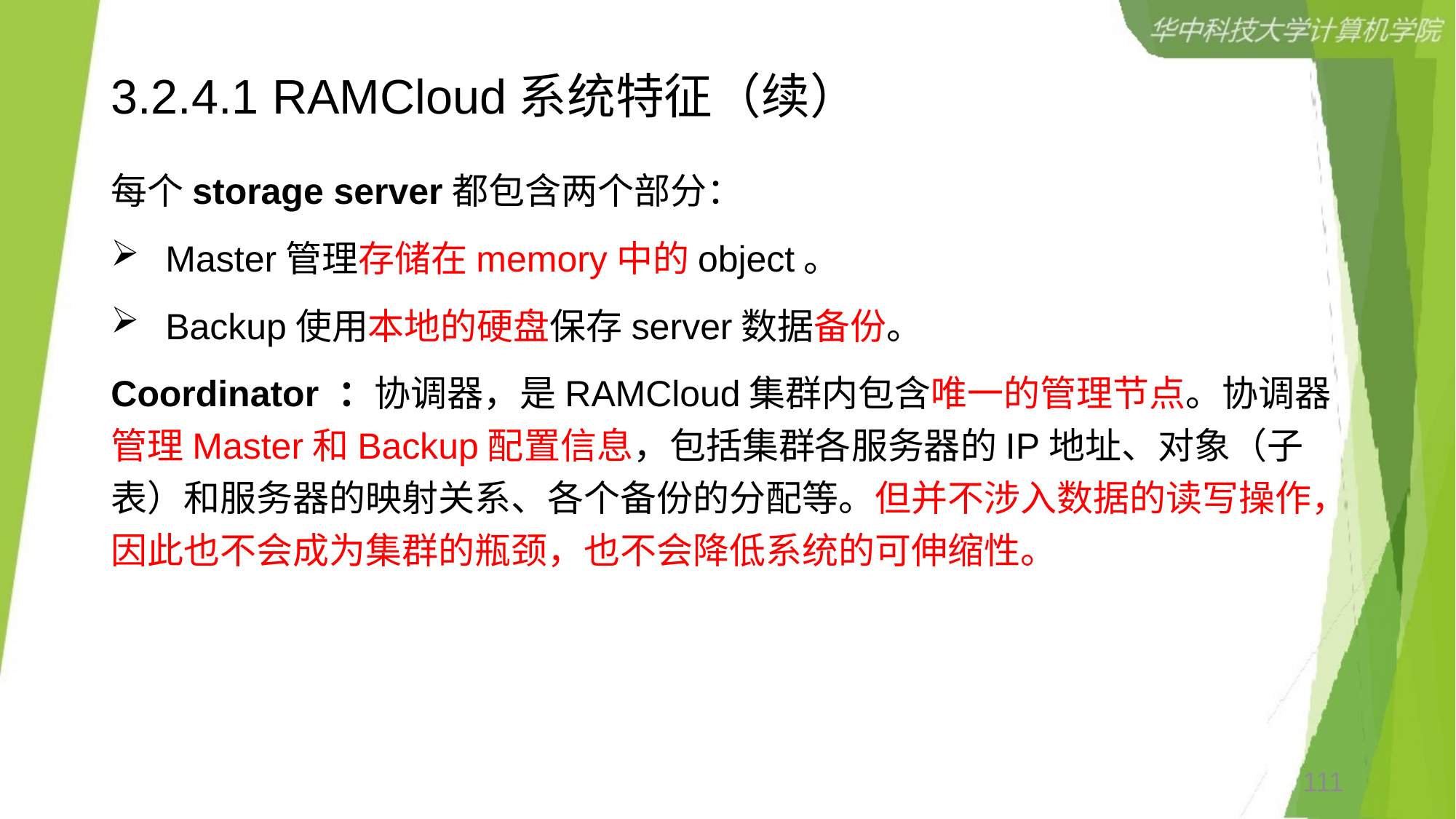

# 3.2.4.1 RAMCloud系统特征（续）
每个storage server都包含两个部分：
Master管理存储在memory中的object。
Backup使用本地的硬盘保存server数据备份。
Coordinator ：协调器，是RAMCloud集群内包含唯一的管理节点。协调器管理Master和Backup配置信息，包括集群各服务器的IP地址、对象（子表）和服务器的映射关系、各个备份的分配等。但并不涉入数据的读写操作，因此也不会成为集群的瓶颈，也不会降低系统的可伸缩性。
111